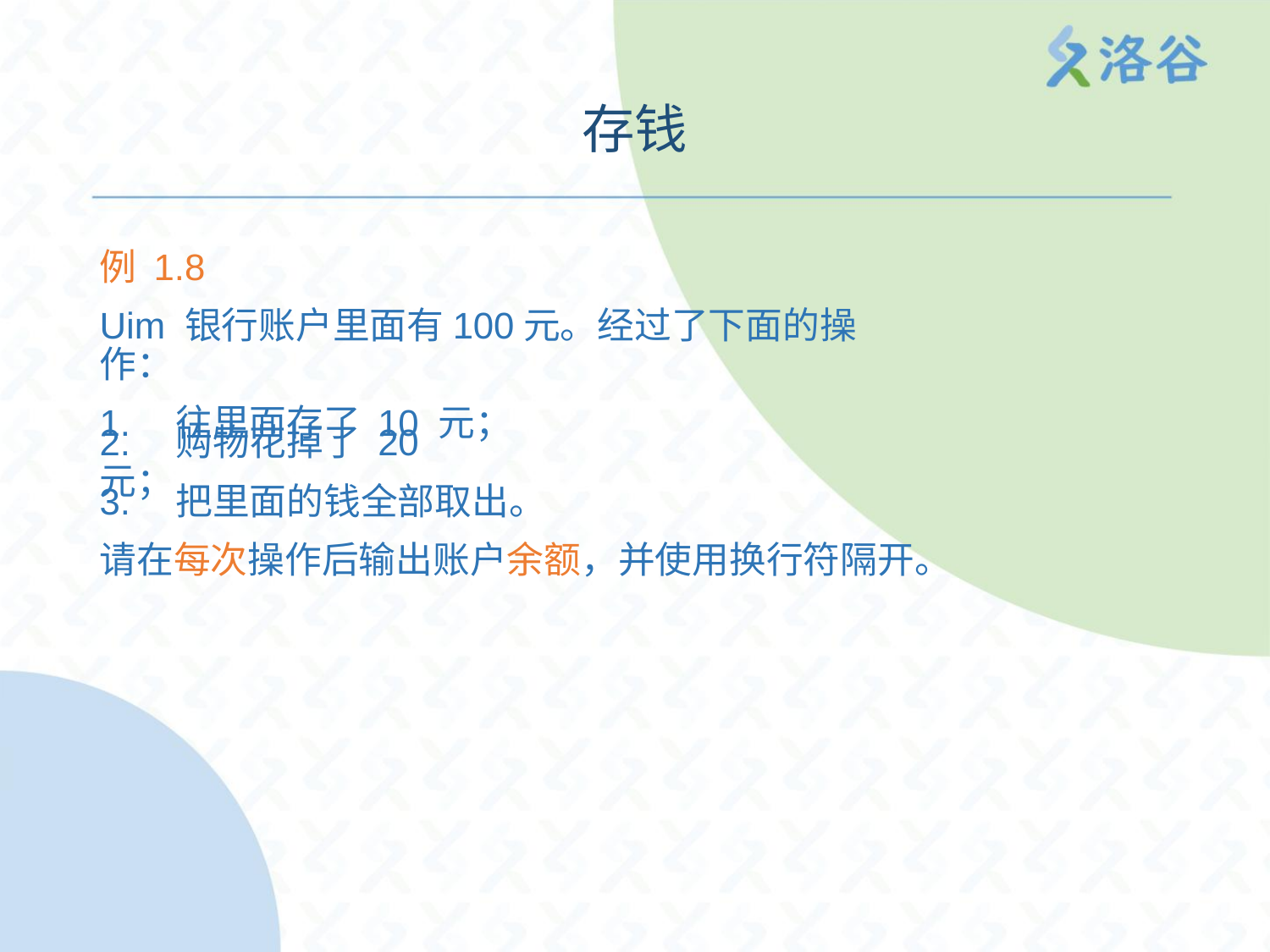

存钱
例 1.8
Uim 银行账户里面有100元。经过了下面的操作：
1. 往里面存了 10 元；
2. 购物花掉了 20 元；
3. 把里面的钱全部取出。
请在每次操作后输出账户余额，并使用换行符隔开。